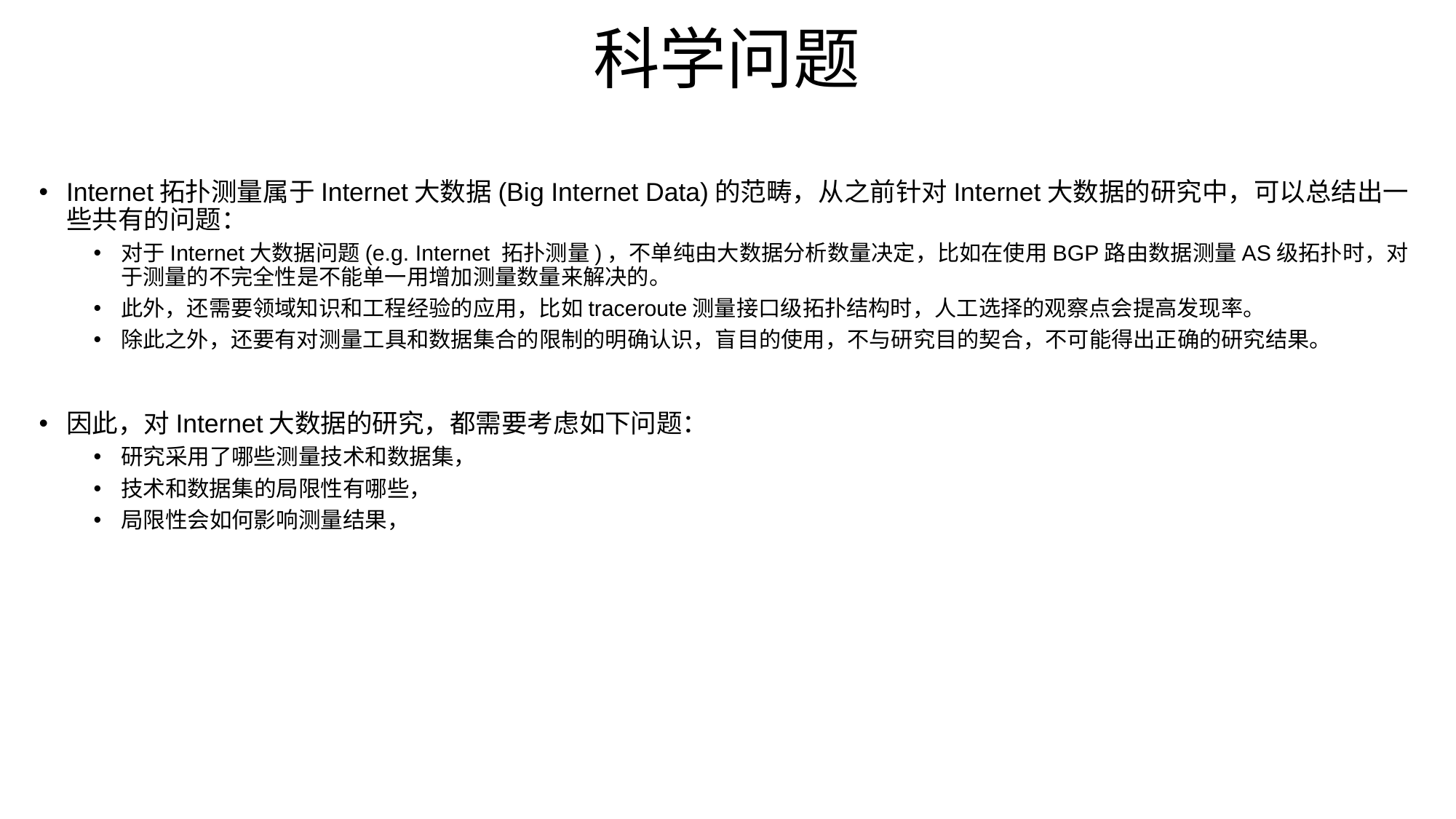

科学问题
Internet拓扑测量属于Internet大数据(Big Internet Data)的范畴，从之前针对Internet大数据的研究中，可以总结出一些共有的问题：
对于Internet大数据问题(e.g. Internet 拓扑测量)，不单纯由大数据分析数量决定，比如在使用BGP路由数据测量AS级拓扑时，对于测量的不完全性是不能单一用增加测量数量来解决的。
此外，还需要领域知识和工程经验的应用，比如traceroute测量接口级拓扑结构时，人工选择的观察点会提高发现率。
除此之外，还要有对测量工具和数据集合的限制的明确认识，盲目的使用，不与研究目的契合，不可能得出正确的研究结果。

因此，对Internet大数据的研究，都需要考虑如下问题：
研究采用了哪些测量技术和数据集，
技术和数据集的局限性有哪些，
局限性会如何影响测量结果，